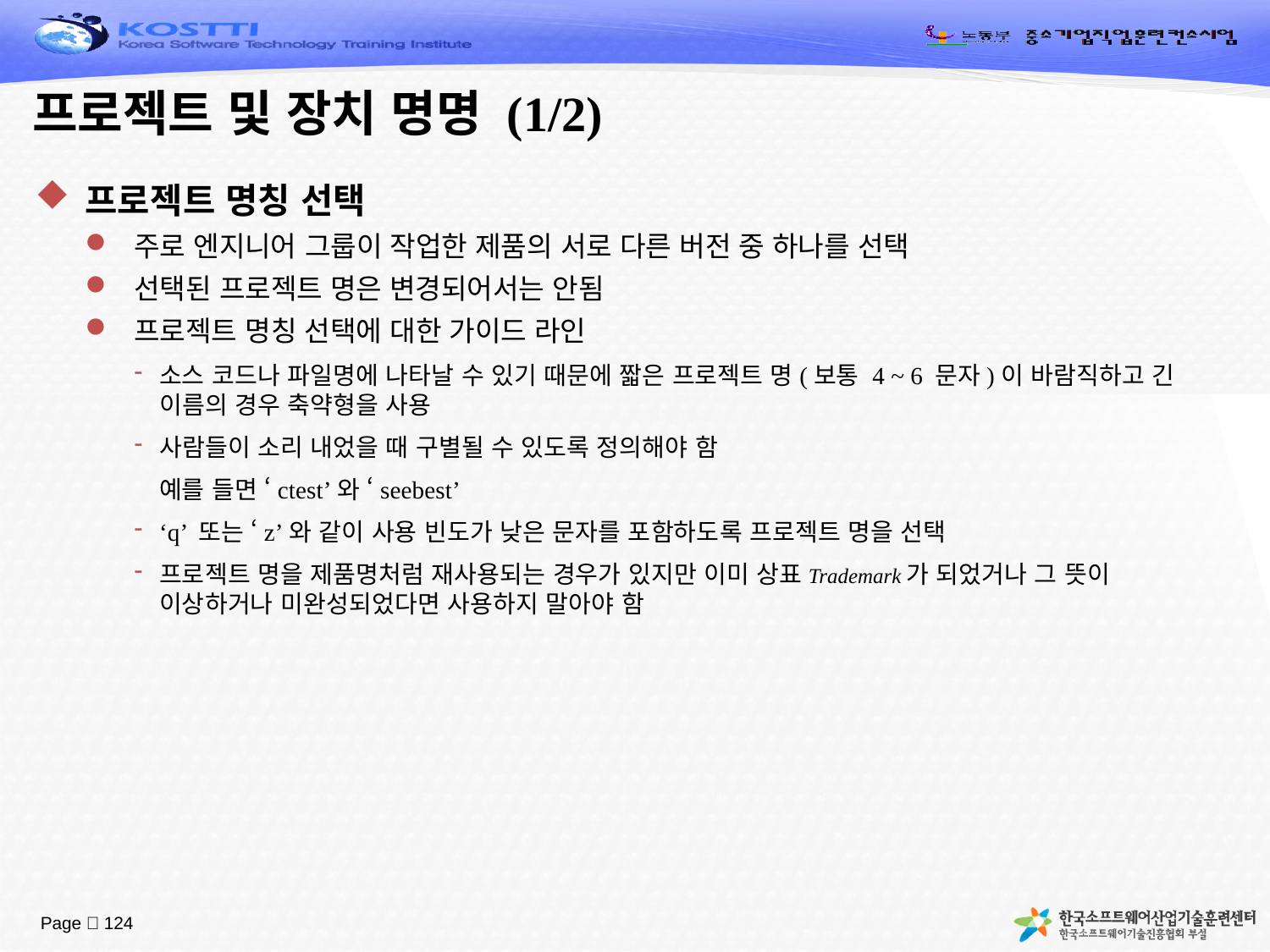

# 프로젝트 및 장치 명명 (1/2)
프로젝트 명칭 선택
주로 엔지니어 그룹이 작업한 제품의 서로 다른 버전 중 하나를 선택
선택된 프로젝트 명은 변경되어서는 안됨
프로젝트 명칭 선택에 대한 가이드 라인
소스 코드나 파일명에 나타날 수 있기 때문에 짧은 프로젝트 명(보통 4 ~ 6 문자)이 바람직하고 긴 이름의 경우 축약형을 사용
사람들이 소리 내었을 때 구별될 수 있도록 정의해야 함
	예를 들면 ‘ctest’와 ‘seebest’
‘q’ 또는 ‘z’와 같이 사용 빈도가 낮은 문자를 포함하도록 프로젝트 명을 선택
프로젝트 명을 제품명처럼 재사용되는 경우가 있지만 이미 상표Trademark가 되었거나 그 뜻이 이상하거나 미완성되었다면 사용하지 말아야 함